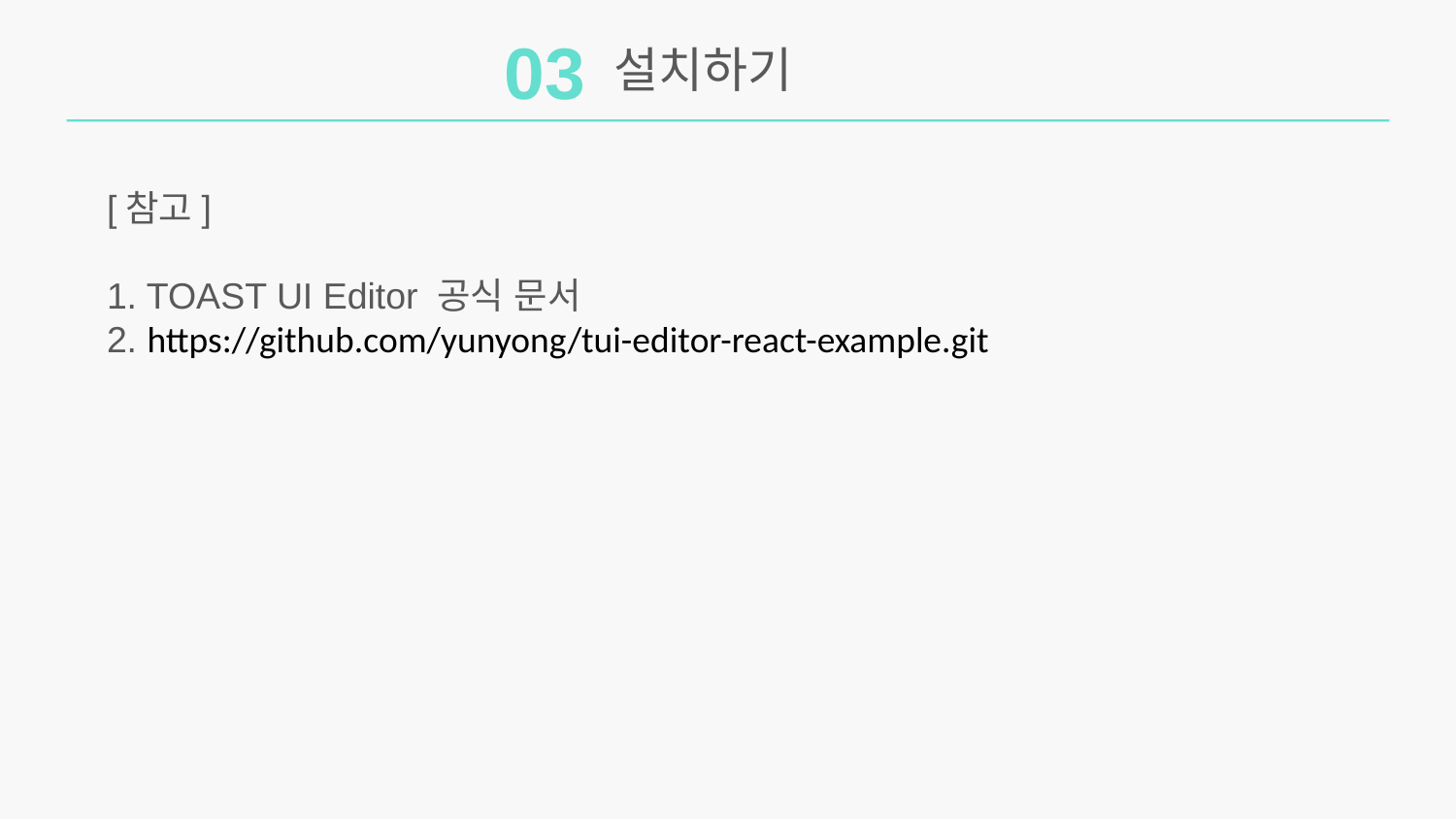

03
설치하기

[참고]

1. TOAST UI Editor 공식 문서
2. https://github.com/yunyong/tui-editor-react-example.git